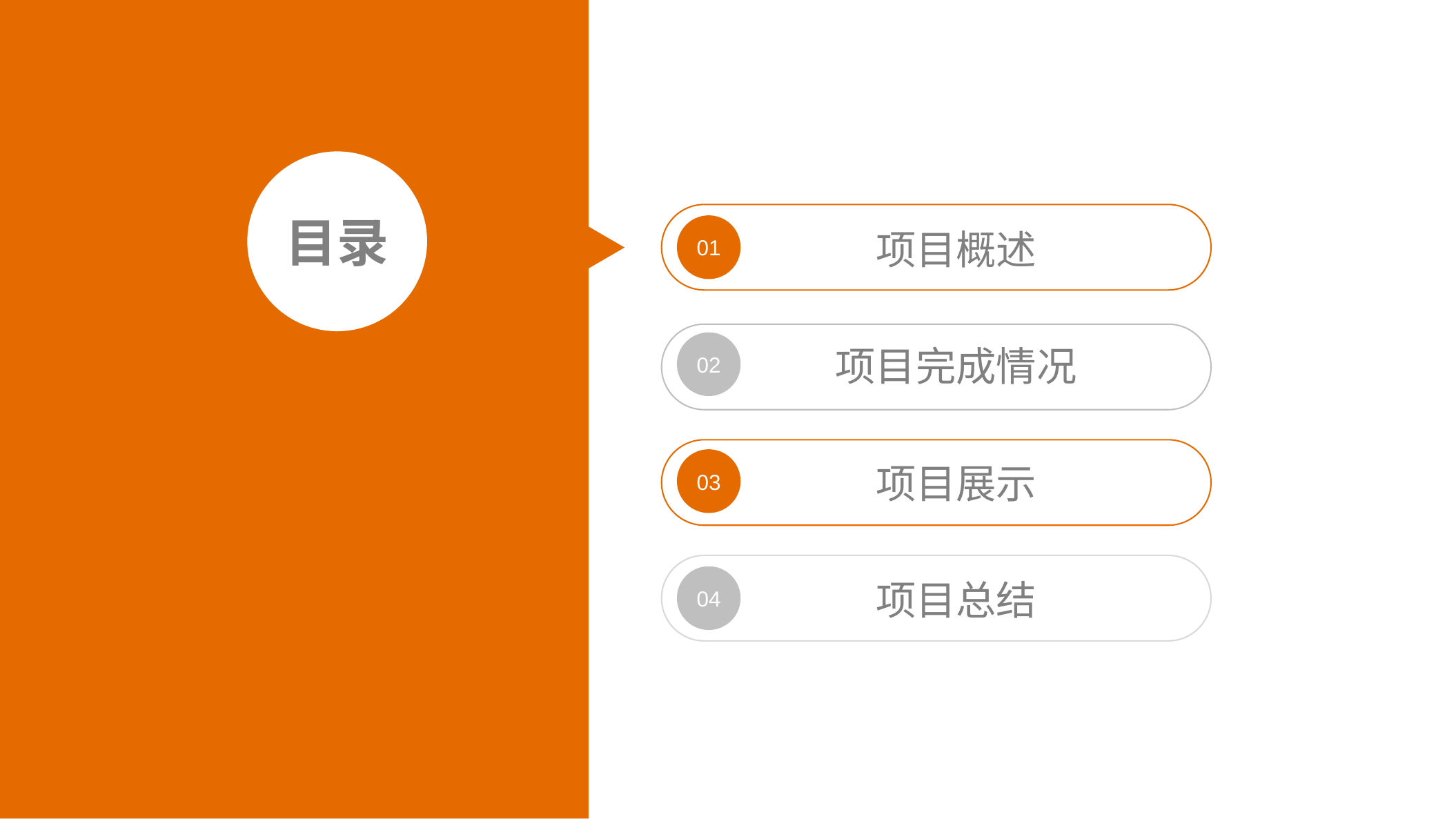

目录

01
项目概述

02
项目完成情况

03
项目展示

04
项目总结